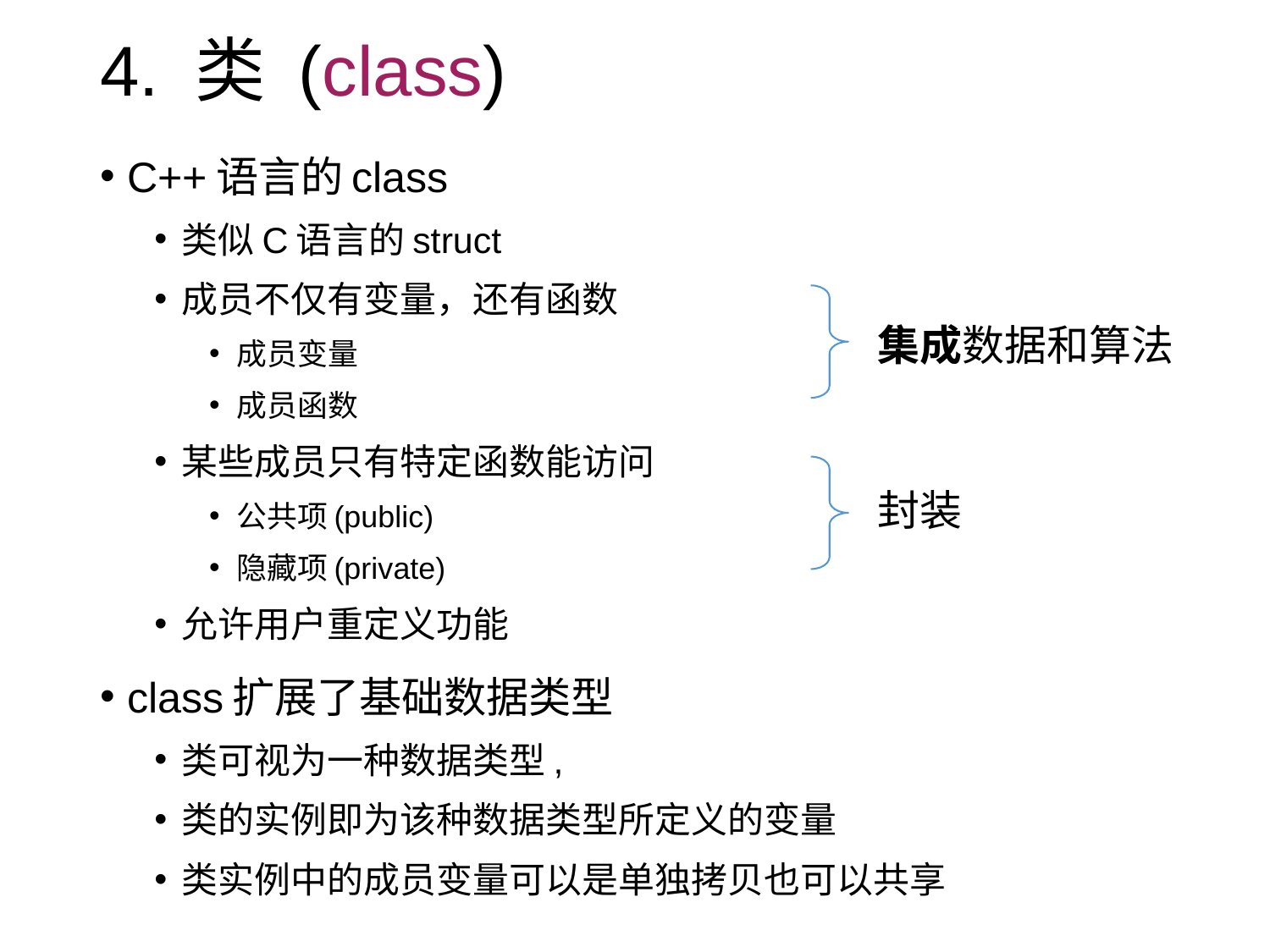

# 4. 类 (class)
C++语言的class
类似C语言的struct
成员不仅有变量，还有函数
成员变量
成员函数
某些成员只有特定函数能访问
公共项(public)
隐藏项(private)
允许用户重定义功能
class扩展了基础数据类型
类可视为一种数据类型,
类的实例即为该种数据类型所定义的变量
类实例中的成员变量可以是单独拷贝也可以共享

集成数据和算法

封装